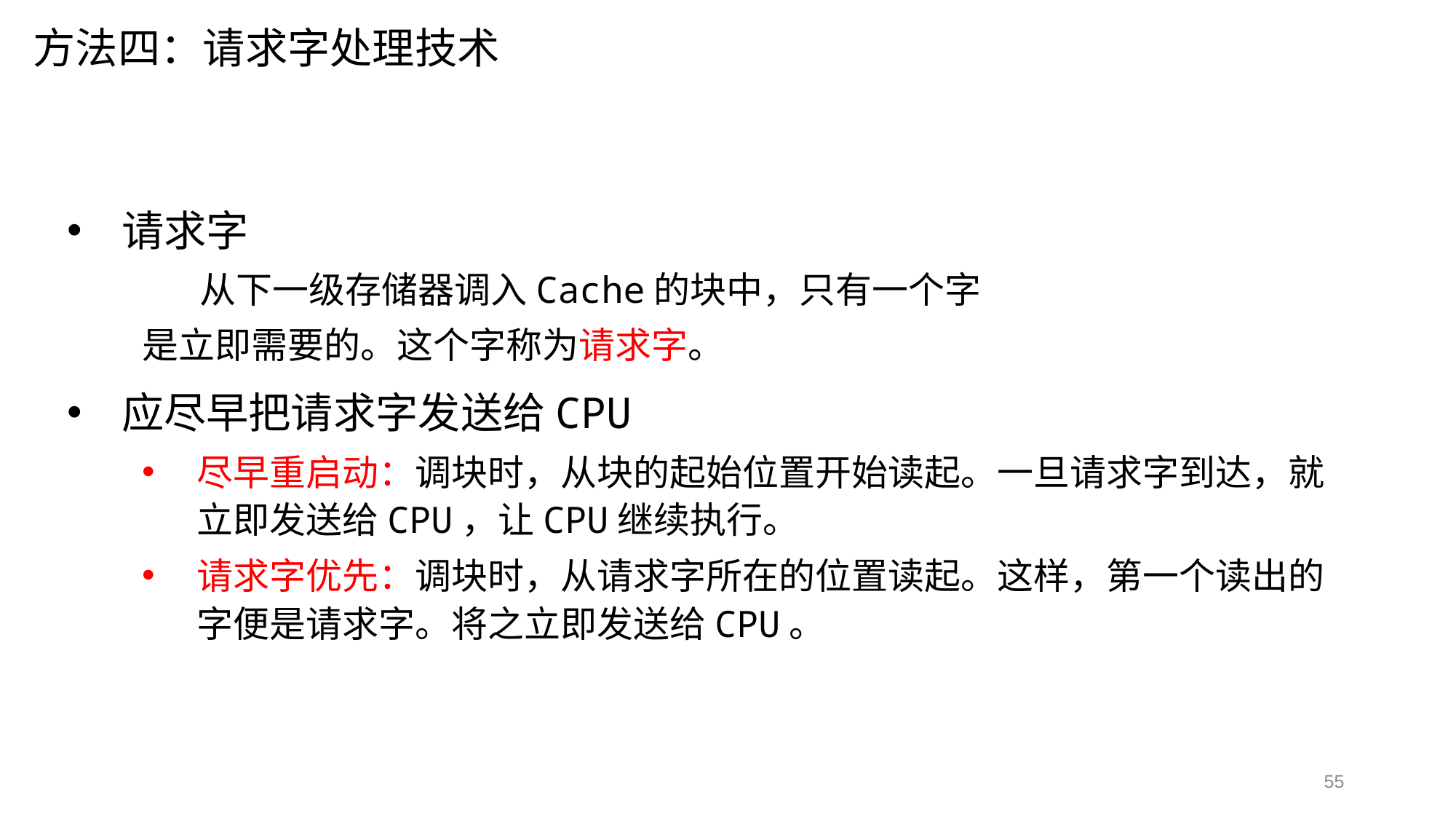

方法四：请求字处理技术
请求字
      从下一级存储器调入Cache的块中，只有一个字
是立即需要的。这个字称为请求字。
应尽早把请求字发送给CPU
尽早重启动：调块时，从块的起始位置开始读起。一旦请求字到达，就立即发送给CPU，让CPU继续执行。
请求字优先：调块时，从请求字所在的位置读起。这样，第一个读出的字便是请求字。将之立即发送给CPU。
55